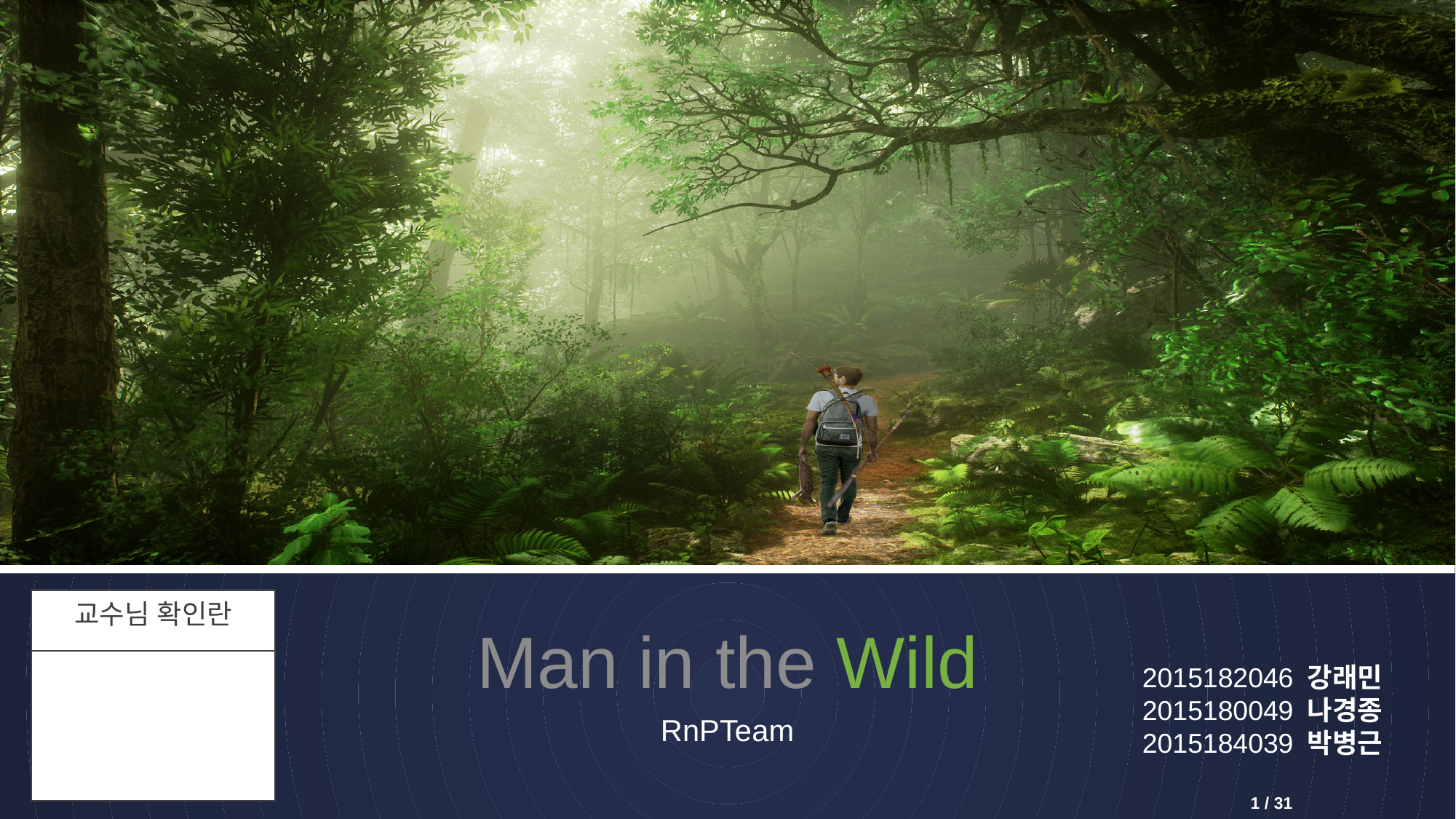

# Man in the Wild
교수님 확인란

2015182046 강래민
2015180049 나경종
2015184039 박병근
RnPTeam
1 / 31